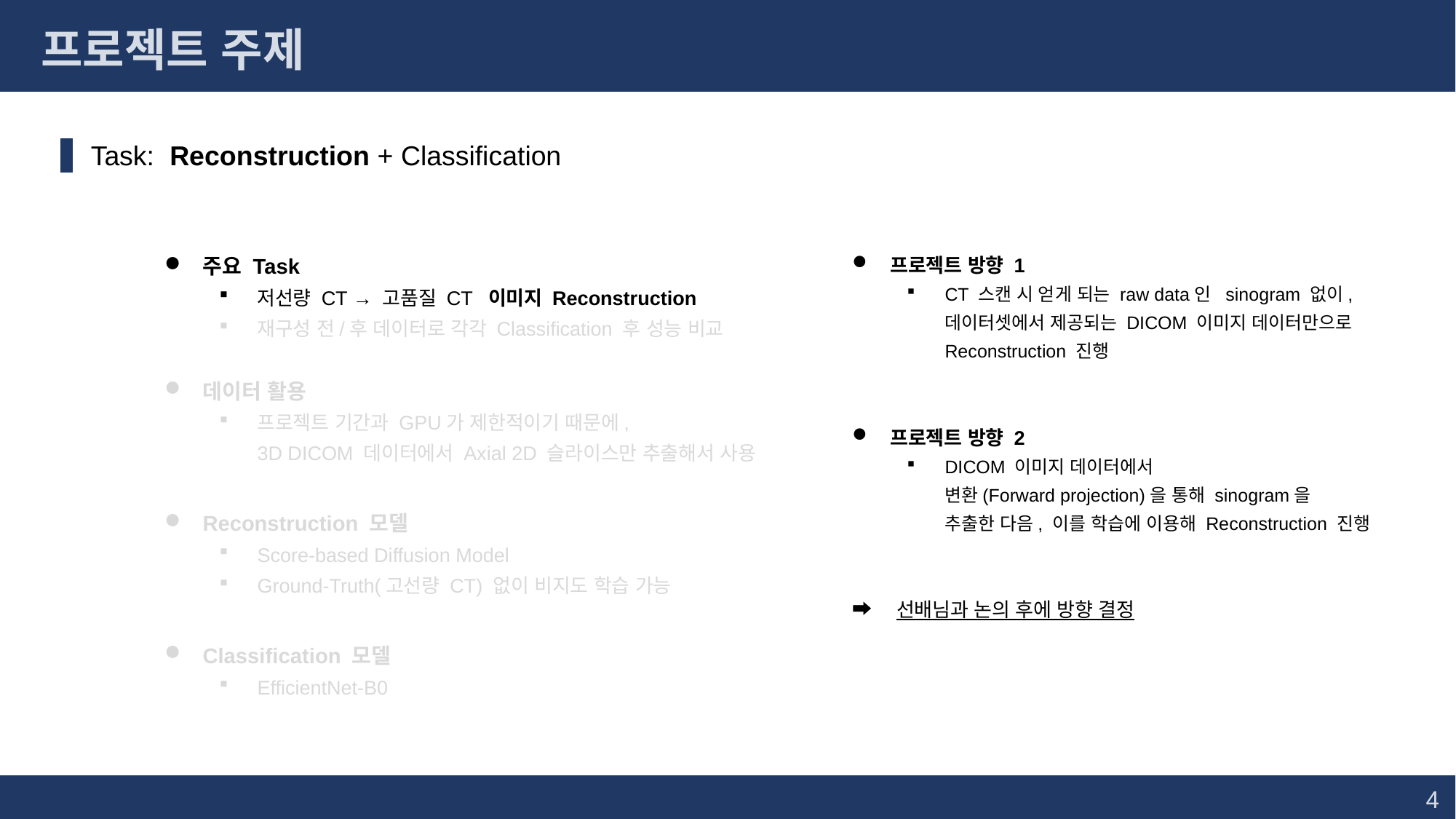

프로젝트 주제
 Task:  Reconstruction + Classification

데이터 활용
프로젝트 기간과 GPU가 제한적이기 때문에,
3D DICOM 데이터에서 Axial 2D 슬라이스만 추출해서 사용

Reconstruction 모델
Score‑based Diffusion Model
Ground‑Truth(고선량 CT) 없이 비지도 학습 가능

Classification 모델
EfficientNet‑B0
주요 Task
저선량 CT → 고품질 CT  이미지 Reconstruction
재구성 전/후 데이터로 각각 Classification 후 성능 비교
프로젝트 방향 1
CT 스캔 시 얻게 되는 raw data인  sinogram 없이,
데이터셋에서 제공되는 DICOM 이미지 데이터만으로
Reconstruction 진행

프로젝트 방향 2
DICOM 이미지 데이터에서
변환(Forward projection)을 통해 sinogram을
추출한 다음, 이를 학습에 이용해 Reconstruction 진행

 선배님과 논의 후에 방향 결정
4